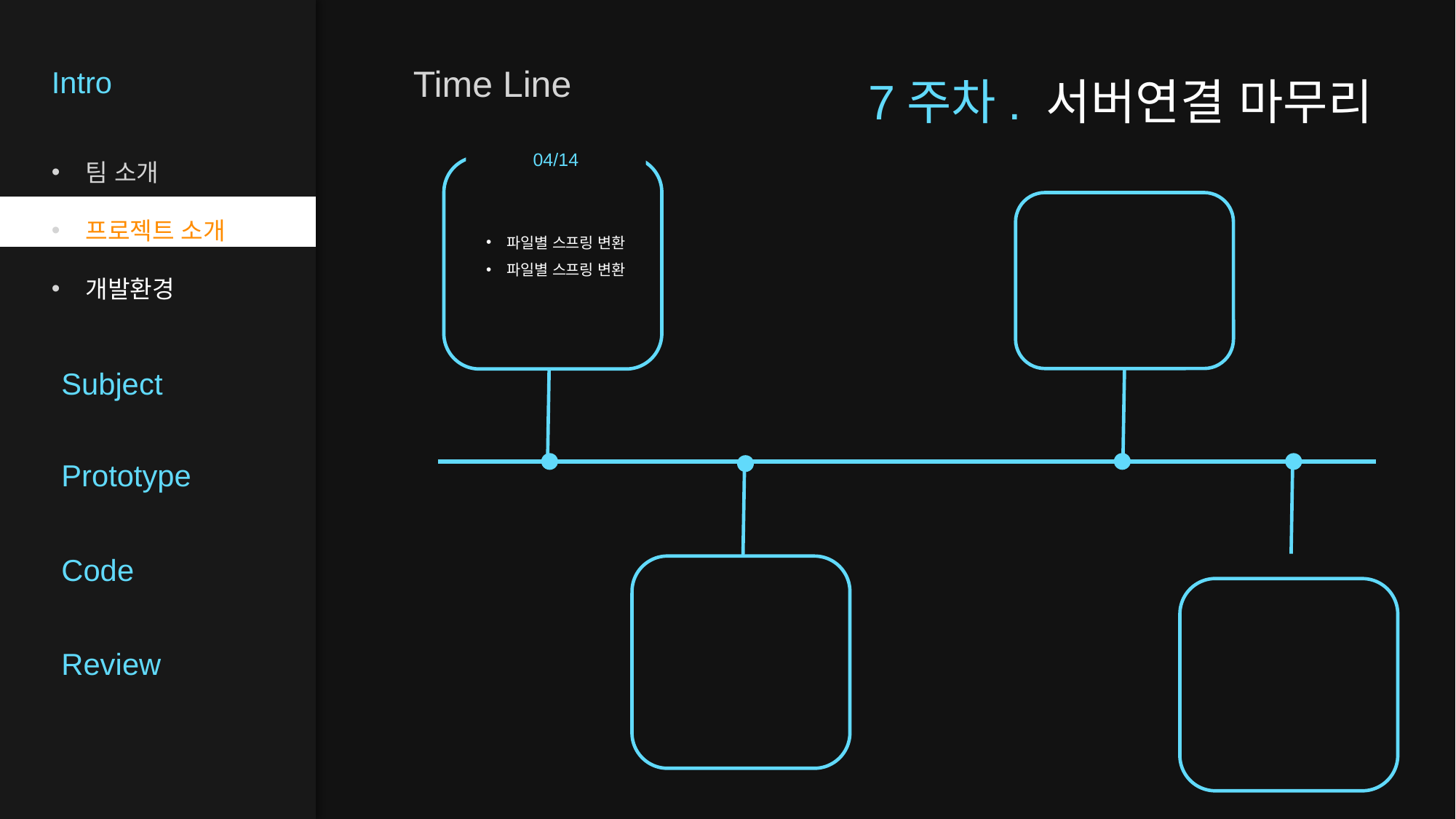

Intro
Time Line
7주차. 서버연결 마무리
팀 소개
프로젝트 소개
개발환경
04/14

파일별 스프링 변환
파일별 스프링 변환

Subject
Prototype

Code

Review